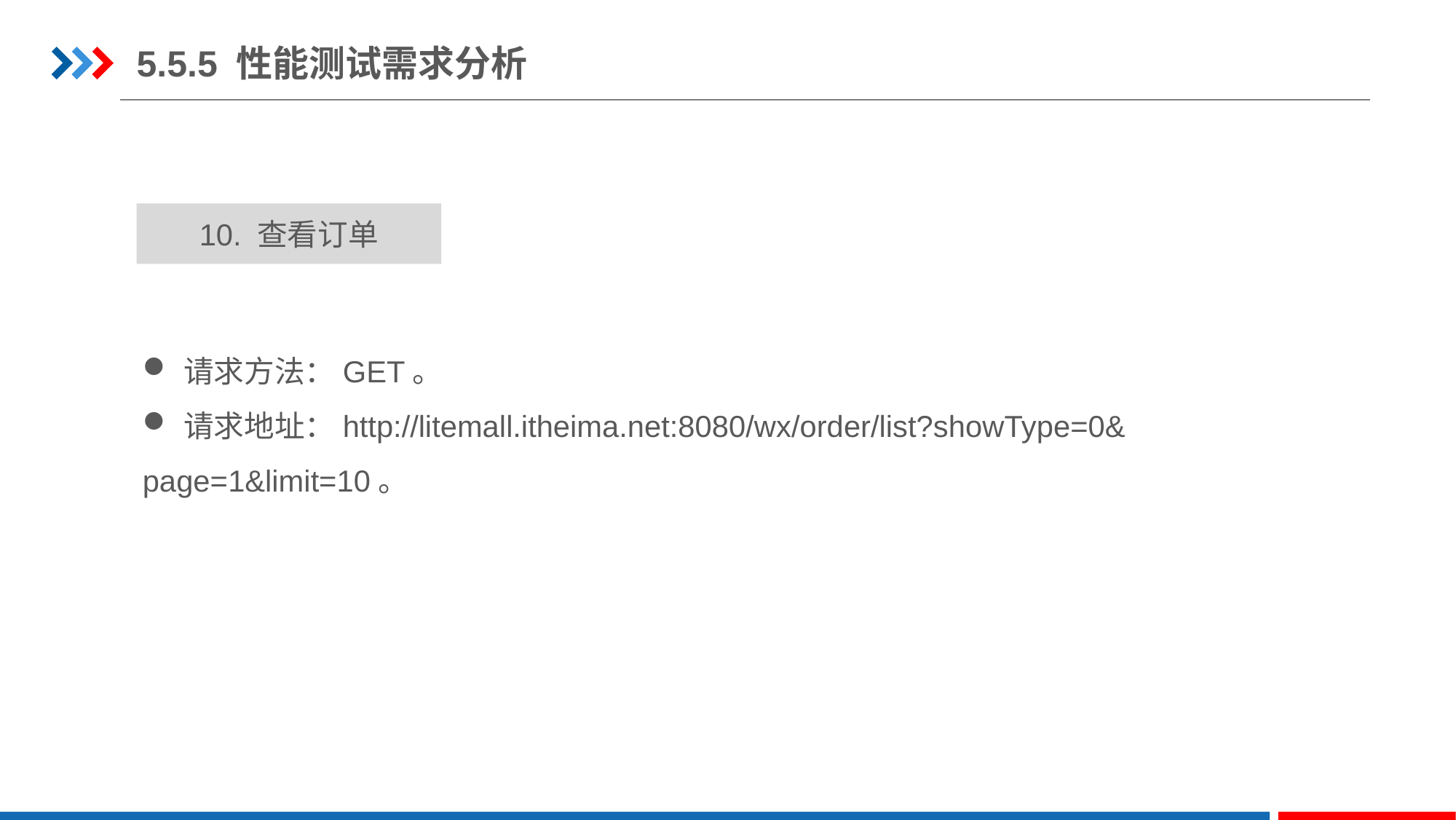

5.5.5 性能测试需求分析
10. 查看订单
请求方法：GET。
请求地址：http://litemall.itheima.net:8080/wx/order/list?showType=0&
page=1&limit=10。